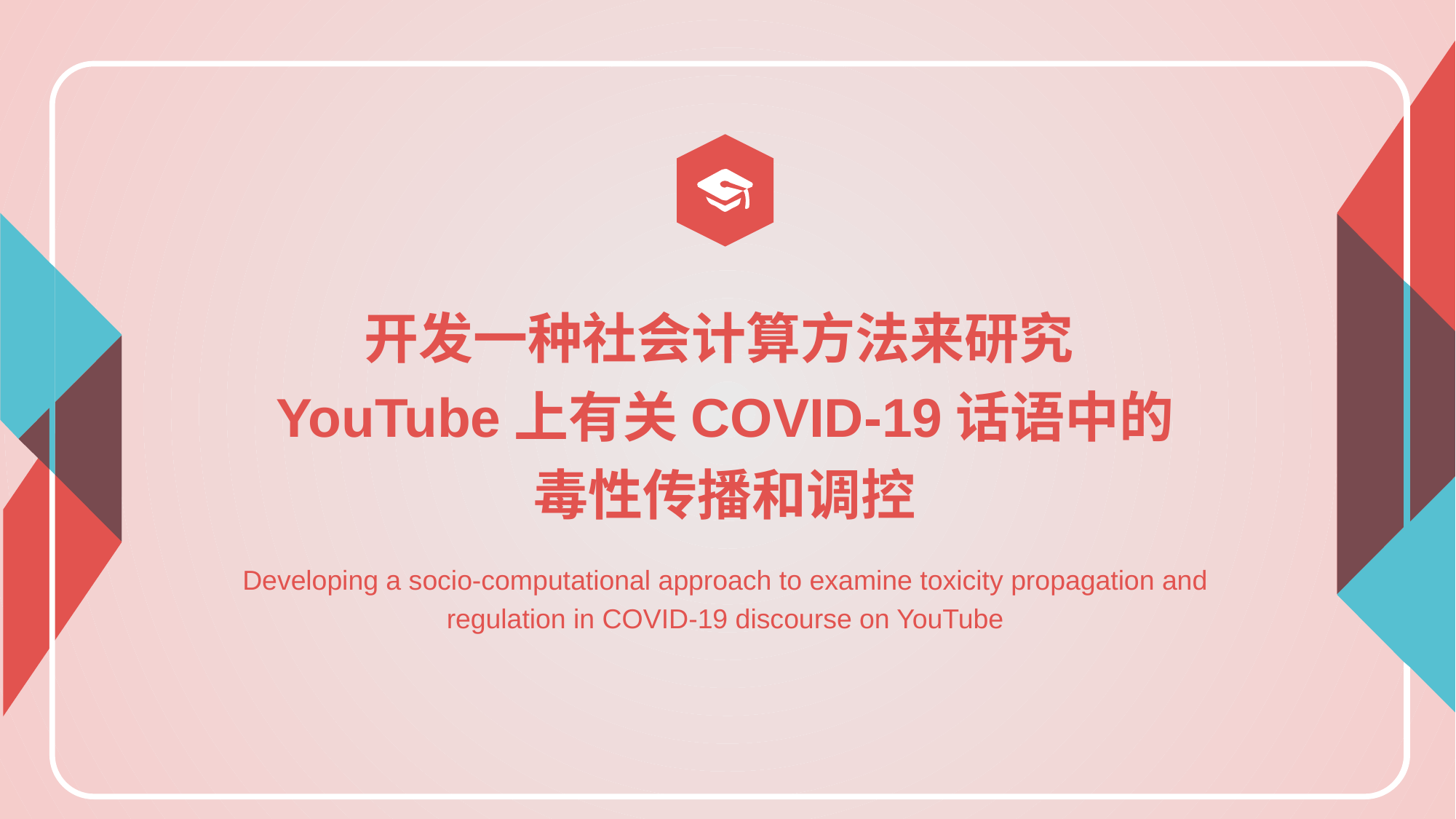

开发一种社会计算方法来研究YouTube上有关COVID-19话语中的毒性传播和调控
Developing a socio-computational approach to examine toxicity propagation and regulation in COVID-19 discourse on YouTube